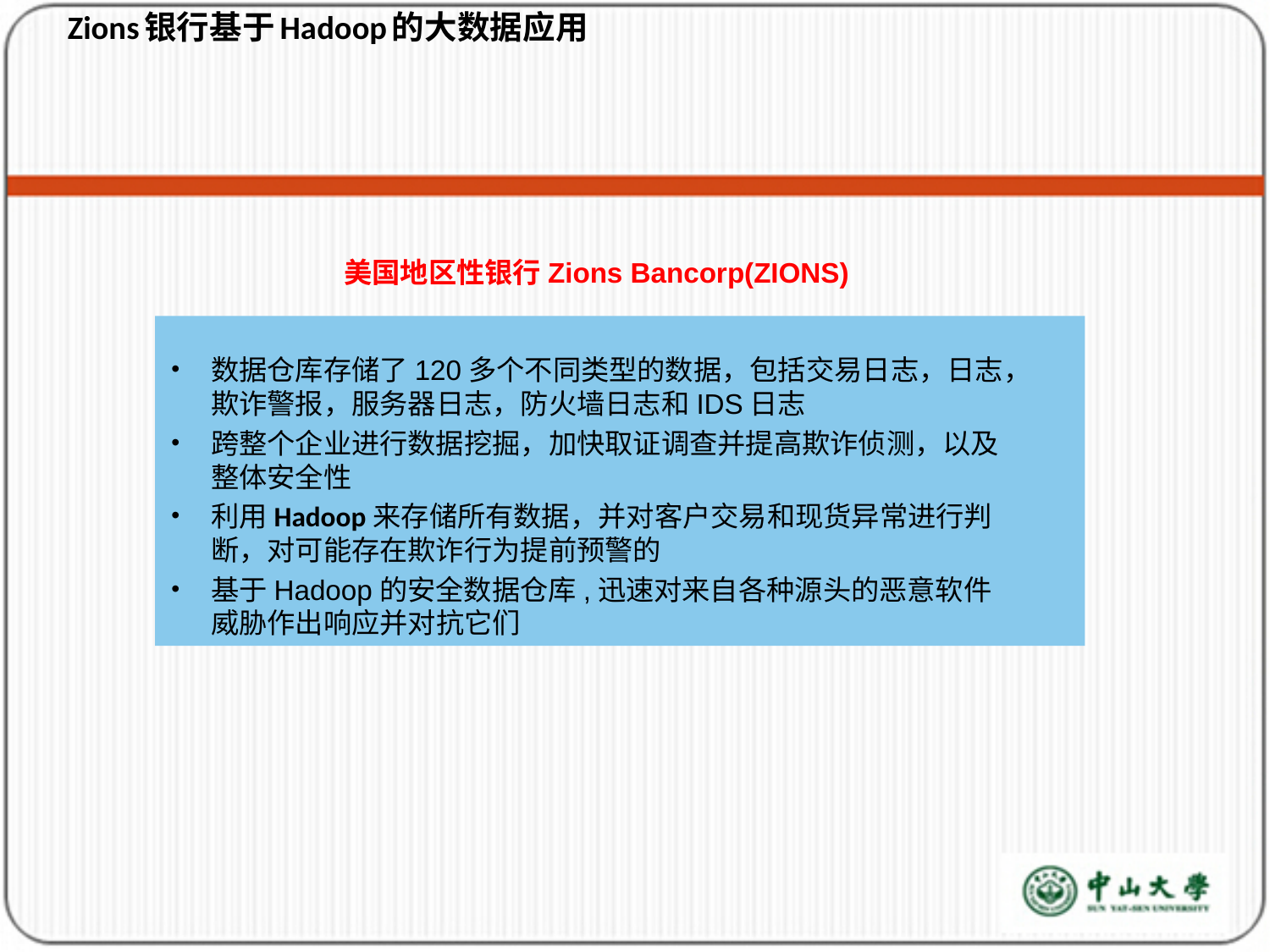

# Zions银行基于Hadoop的大数据应用
美国地区性银行Zions Bancorp(ZIONS)

数据仓库存储了120多个不同类型的数据，包括交易日志，日志，欺诈警报，服务器日志，防火墙日志和IDS日志
跨整个企业进行数据挖掘，加快取证调查并提高欺诈侦测，以及整体安全性
利用Hadoop来存储所有数据，并对客户交易和现货异常进行判断，对可能存在欺诈行为提前预警的
基于Hadoop的安全数据仓库,迅速对来自各种源头的恶意软件威胁作出响应并对抗它们